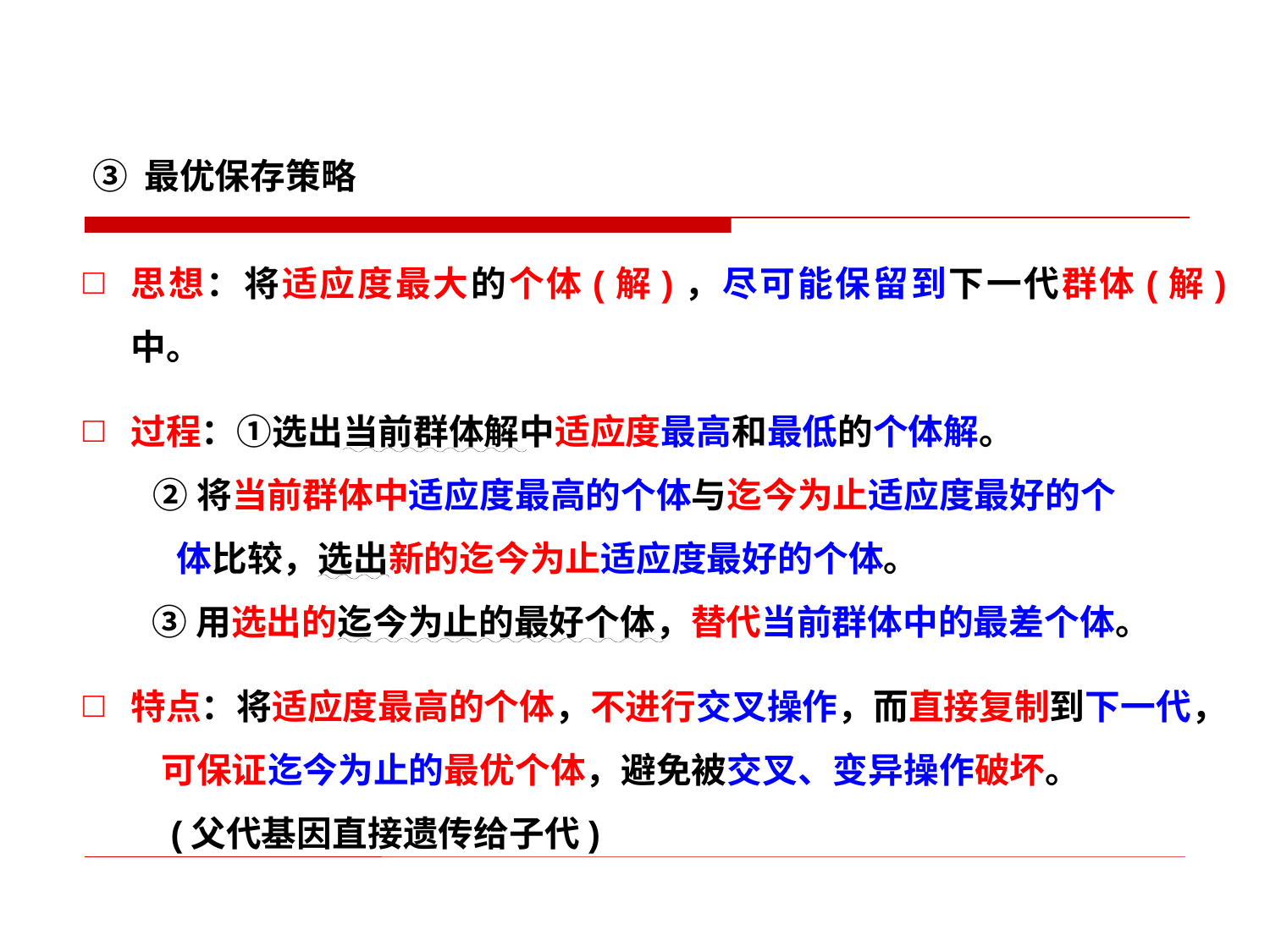

③ 最优保存策略
思想：将适应度最大的个体(解)，尽可能保留到下一代群体(解)中。
过程：①选出当前群体解中适应度最高和最低的个体解。
         ②将当前群体中适应度最高的个体与迄今为止适应度最好的个
           体比较，选出新的迄今为止适应度最好的个体。
         ③用选出的迄今为止的最好个体，替代当前群体中的最差个体。
特点：将适应度最高的个体，不进行交叉操作，而直接复制到下一代，
         可保证迄今为止的最优个体，避免被交叉、变异操作破坏。
         (父代基因直接遗传给子代)